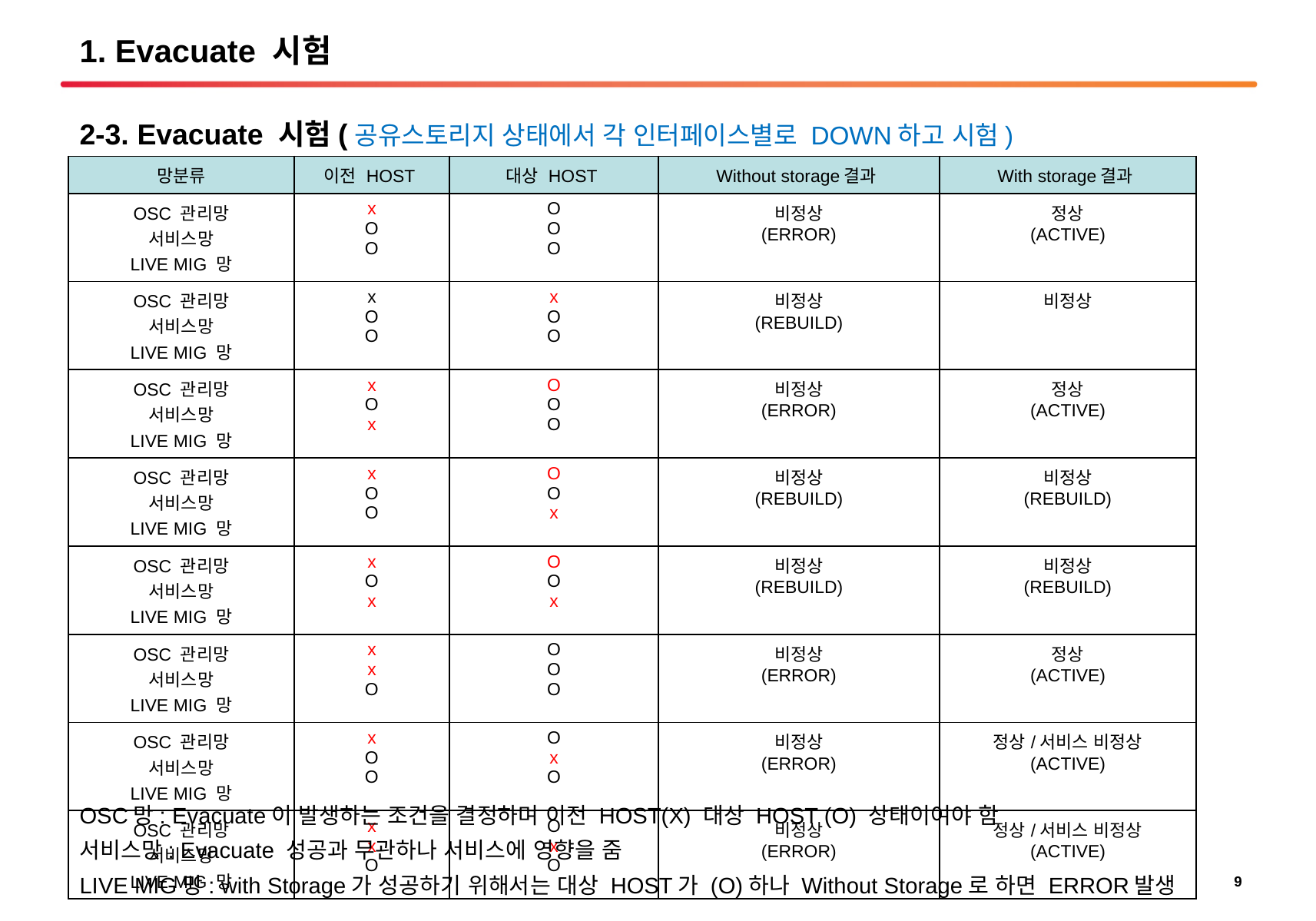

# 1. Evacuate 시험

2-3. Evacuate 시험(공유스토리지 상태에서 각 인터페이스별로 DOWN하고 시험)
| 망분류 | 이전 HOST | 대상 HOST | Without storage결과 | With storage결과 |
| --- | --- | --- | --- | --- |
| OSC 관리망 서비스망 LIVE MIG 망 | x O O | O O O | 비정상 (ERROR) | 정상 (ACTIVE) |
| OSC 관리망 서비스망 LIVE MIG 망 | x O O | x O O | 비정상 (REBUILD) | 비정상 |
| OSC 관리망 서비스망 LIVE MIG 망 | x O x | O O O | 비정상 (ERROR) | 정상 (ACTIVE) |
| OSC 관리망 서비스망 LIVE MIG 망 | x O O | O O x | 비정상 (REBUILD) | 비정상 (REBUILD) |
| OSC 관리망 서비스망 LIVE MIG 망 | x O x | O O x | 비정상 (REBUILD) | 비정상 (REBUILD) |
| OSC 관리망 서비스망 LIVE MIG 망 | x x O | O O O | 비정상 (ERROR) | 정상 (ACTIVE) |
| OSC 관리망 서비스망 LIVE MIG 망 | x O O | O x O | 비정상 (ERROR) | 정상/서비스 비정상 (ACTIVE) |
| OSC 관리망 서비스망 LIVE MIG 망 | x x O | O x O | 비정상 (ERROR) | 정상/서비스 비정상 (ACTIVE) |
OSC망: Evacuate이 발생하는 조건을 결정하며 이전 HOST(X) 대상 HOST (O) 상태이여야 함
서비스망: Evacuate 성공과 무관하나 서비스에 영향을 줌
LIVE MIG망: with Storage가 성공하기 위해서는 대상 HOST가 (O)하나 Without Storage로 하면 ERROR발생